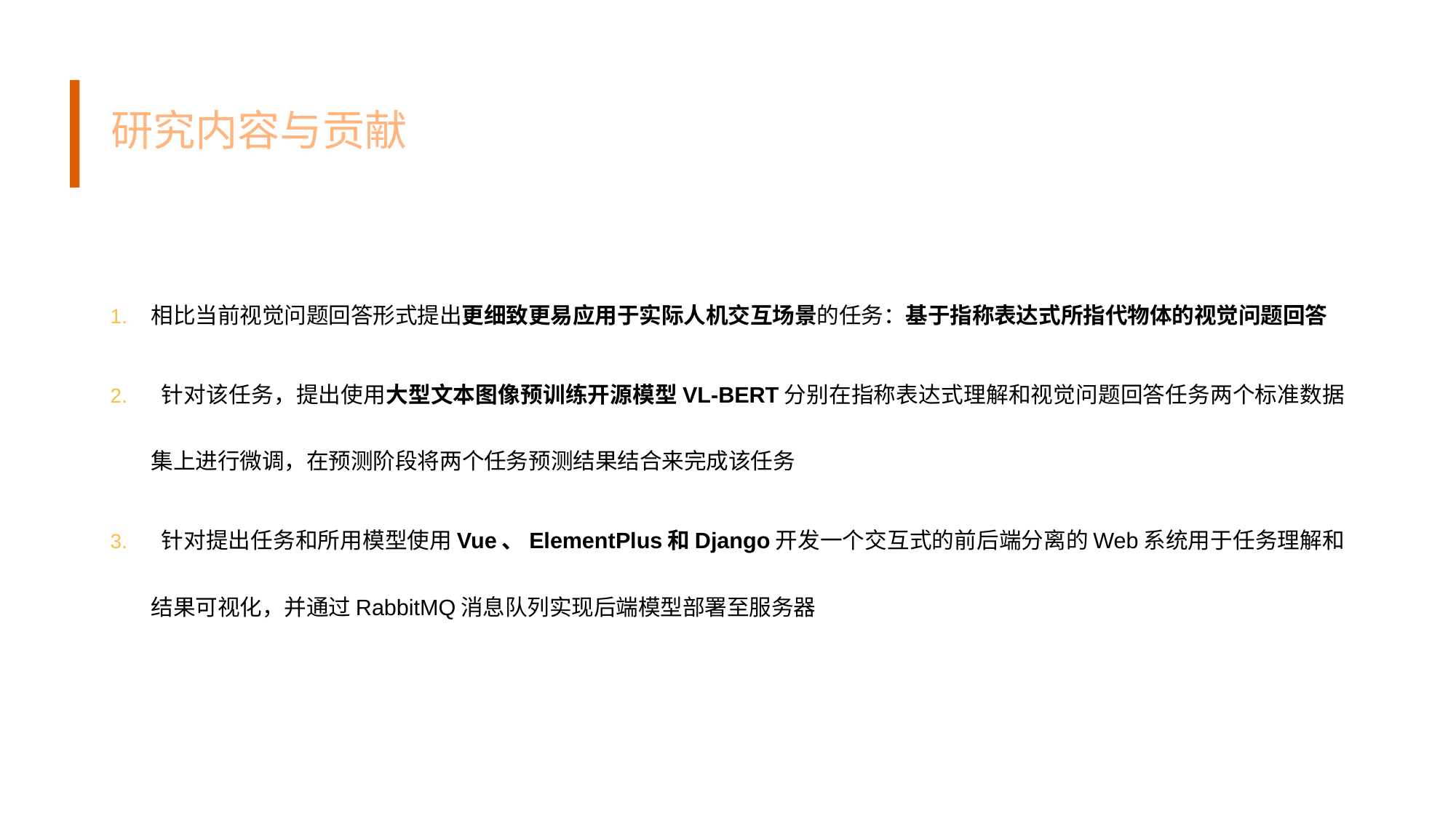

# 研究内容与贡献
相比当前视觉问题回答形式提出更细致更易应用于实际人机交互场景的任务：基于指称表达式所指代物体的视觉问题回答
 针对该任务，提出使用大型文本图像预训练开源模型VL-BERT分别在指称表达式理解和视觉问题回答任务两个标准数据集上进行微调，在预测阶段将两个任务预测结果结合来完成该任务
 针对提出任务和所用模型使用Vue、ElementPlus和Django开发一个交互式的前后端分离的Web系统用于任务理解和结果可视化，并通过RabbitMQ消息队列实现后端模型部署至服务器